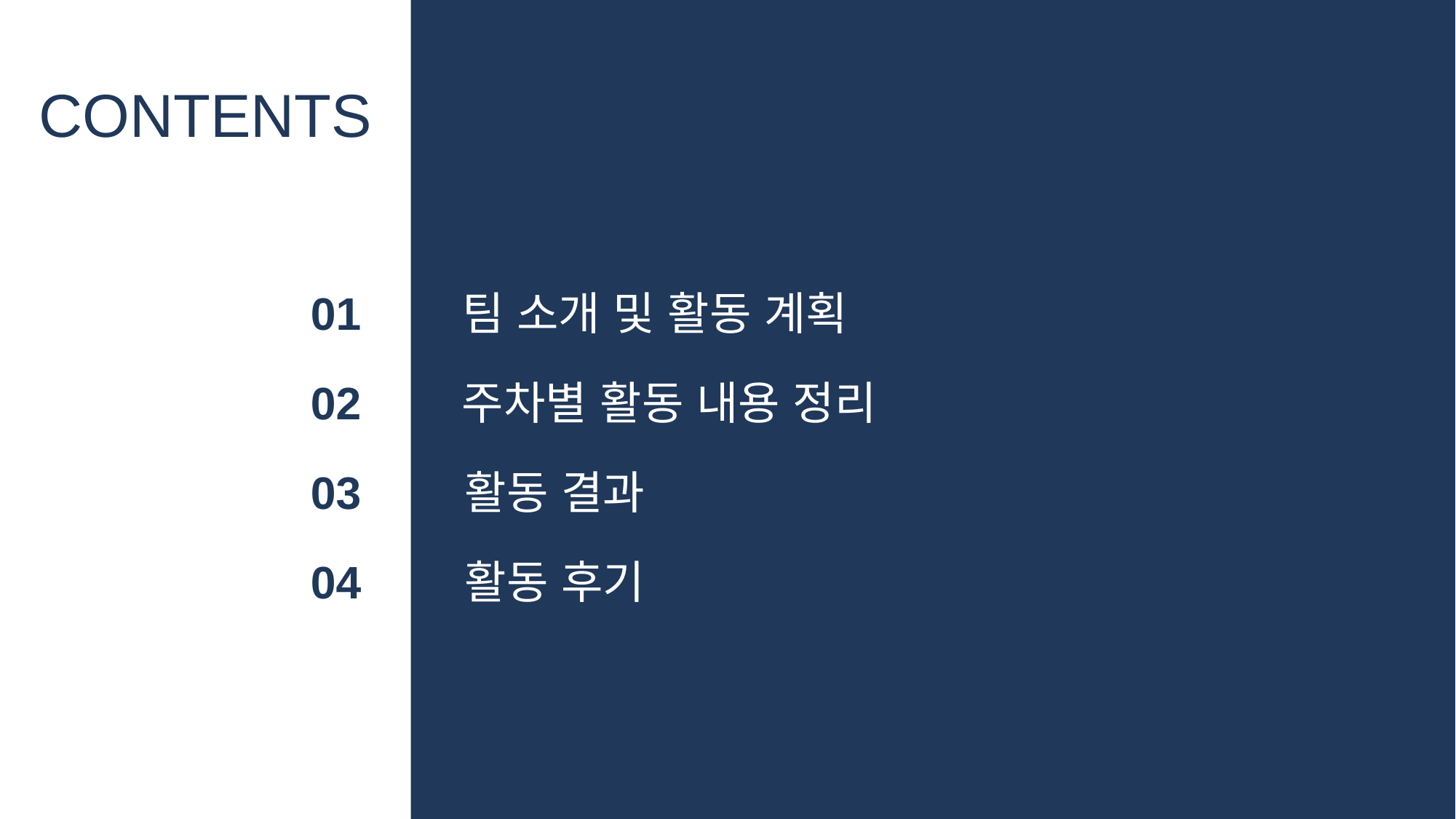

CONTENTS
01
팀 소개 및 활동 계획
02
주차별 활동 내용 정리
03
활동 결과
04
활동 후기